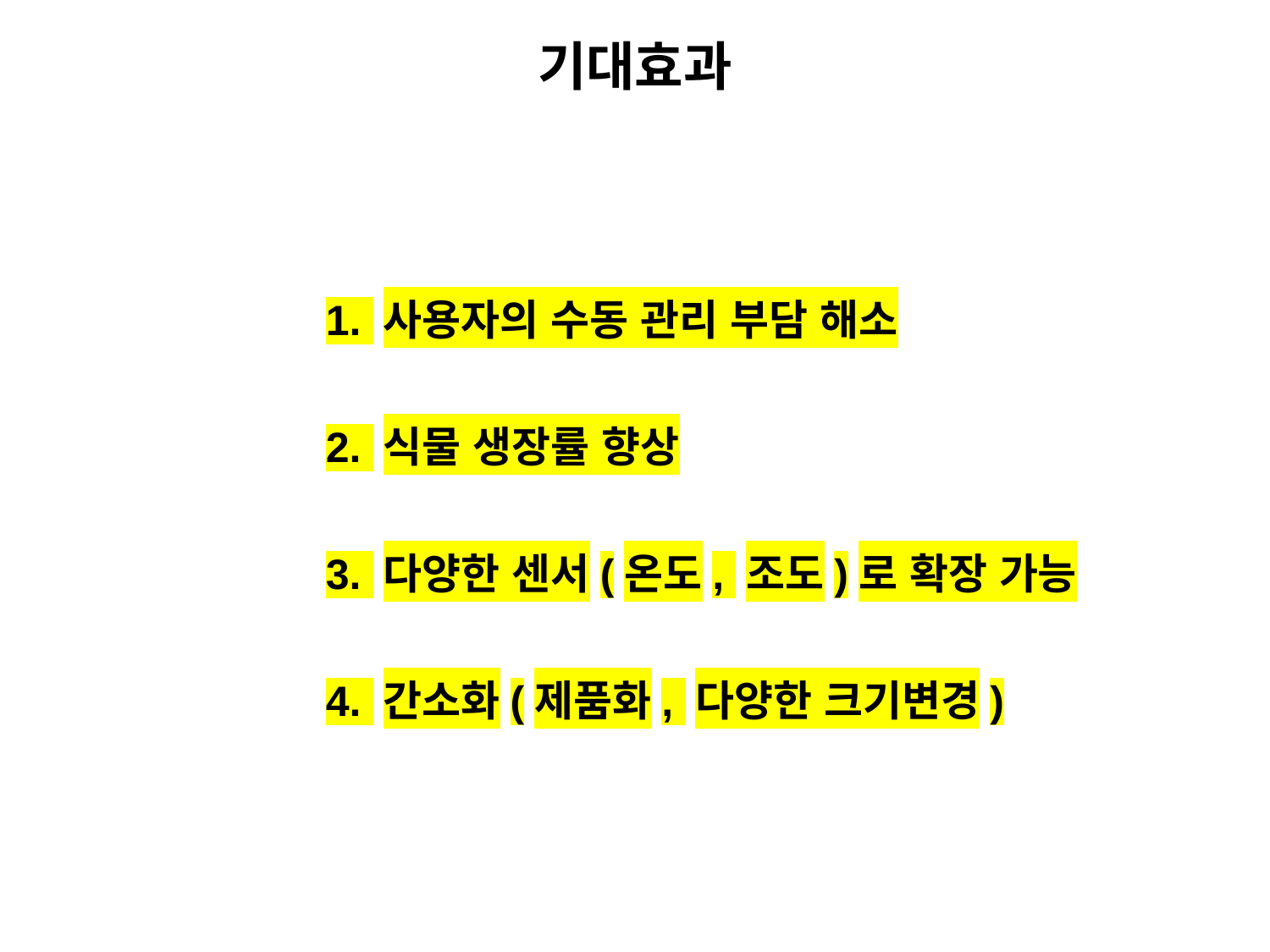

기대효과
1. 사용자의 수동 관리 부담 해소
2. 식물 생장률 향상
3. 다양한 센서(온도, 조도)로 확장 가능
4. 간소화(제품화, 다양한 크기변경)